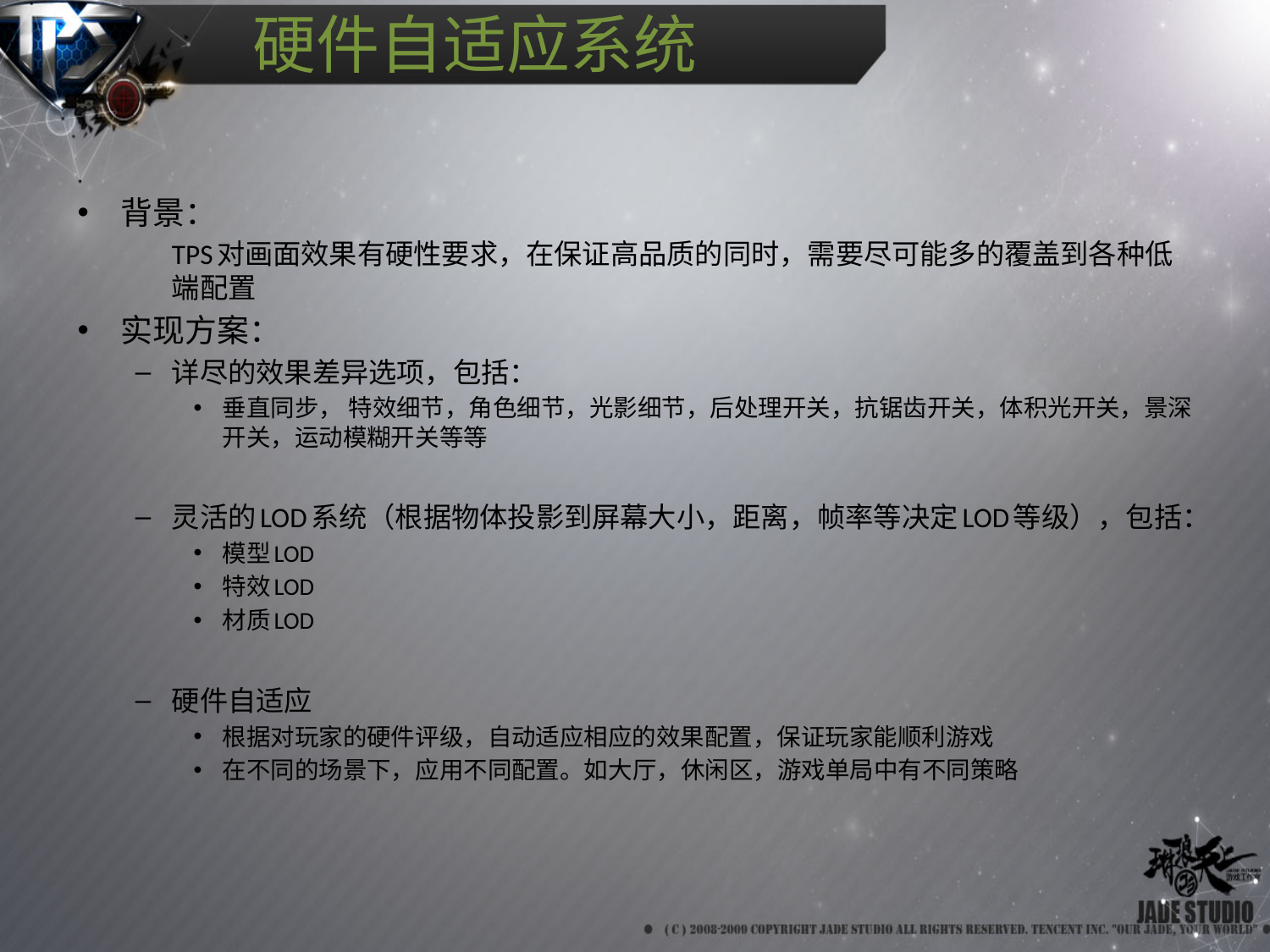

# 硬件自适应系统
背景：
	TPS对画面效果有硬性要求，在保证高品质的同时，需要尽可能多的覆盖到各种低端配置
实现方案：
详尽的效果差异选项，包括：
垂直同步， 特效细节，角色细节，光影细节，后处理开关，抗锯齿开关，体积光开关，景深开关，运动模糊开关等等

灵活的LOD系统（根据物体投影到屏幕大小，距离，帧率等决定LOD等级），包括：
模型LOD
特效LOD
材质LOD

硬件自适应
根据对玩家的硬件评级，自动适应相应的效果配置，保证玩家能顺利游戏
在不同的场景下，应用不同配置。如大厅，休闲区，游戏单局中有不同策略